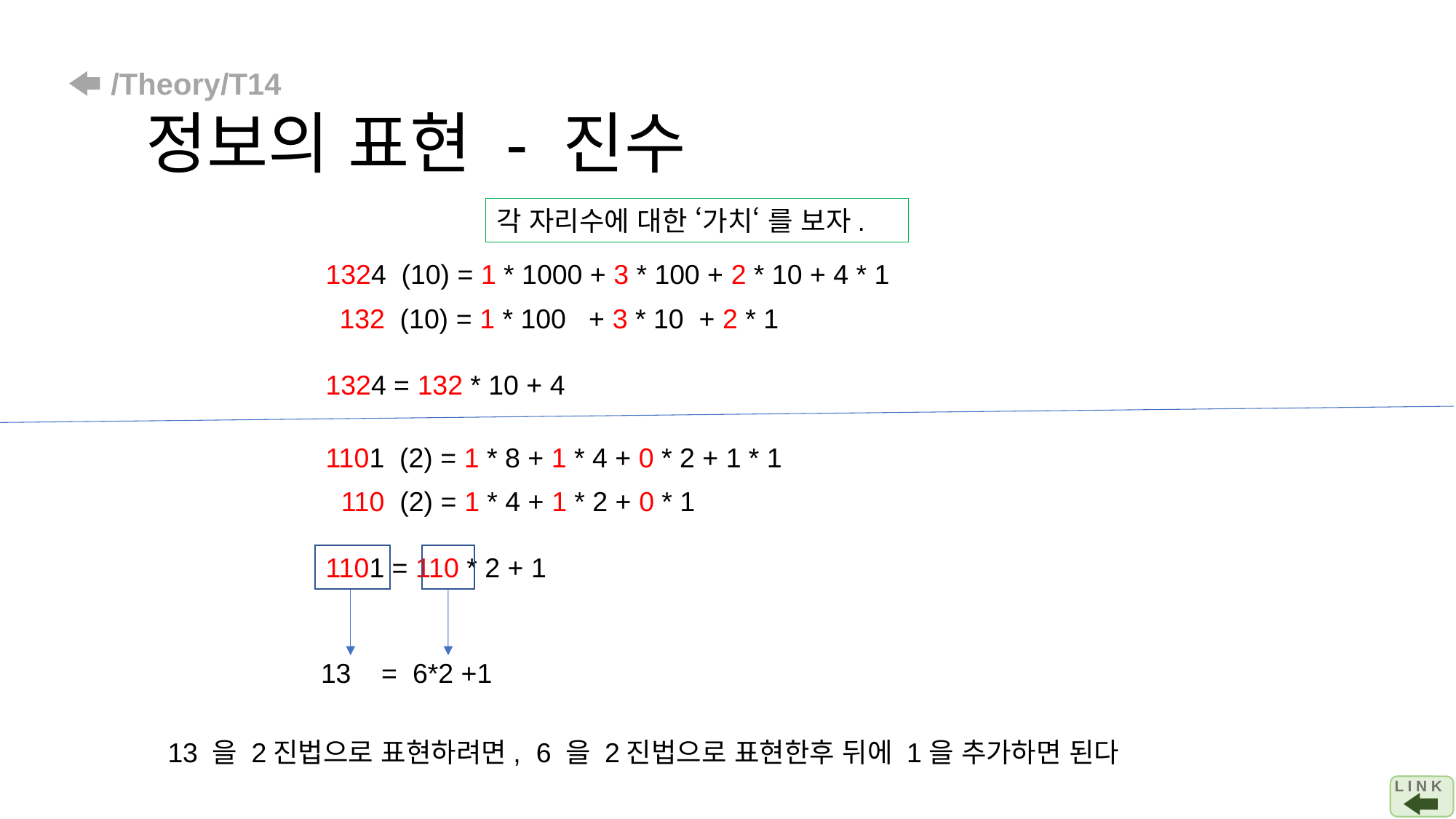

# /Theory/T14 정보의 표현 - 진수

각 자리수에 대한 ‘가치‘ 를 보자.
1324  (10) = 1 * 1000 + 3 * 100 + 2 * 10 + 4 * 1
132  (10) = 1 * 100   + 3 * 10  + 2 * 1
1324 = 132 * 10 + 4
1101  (2) = 1 * 8 + 1 * 4 + 0 * 2 + 1 * 1
110  (2) = 1 * 4 + 1 * 2 + 0 * 1
1101 = 110 * 2 + 1

     13    =  6*2 +1
     13 을 2진법으로 표현하려면,  6 을 2진법으로 표현한후 뒤에 1을 추가하면 된다
L I N K